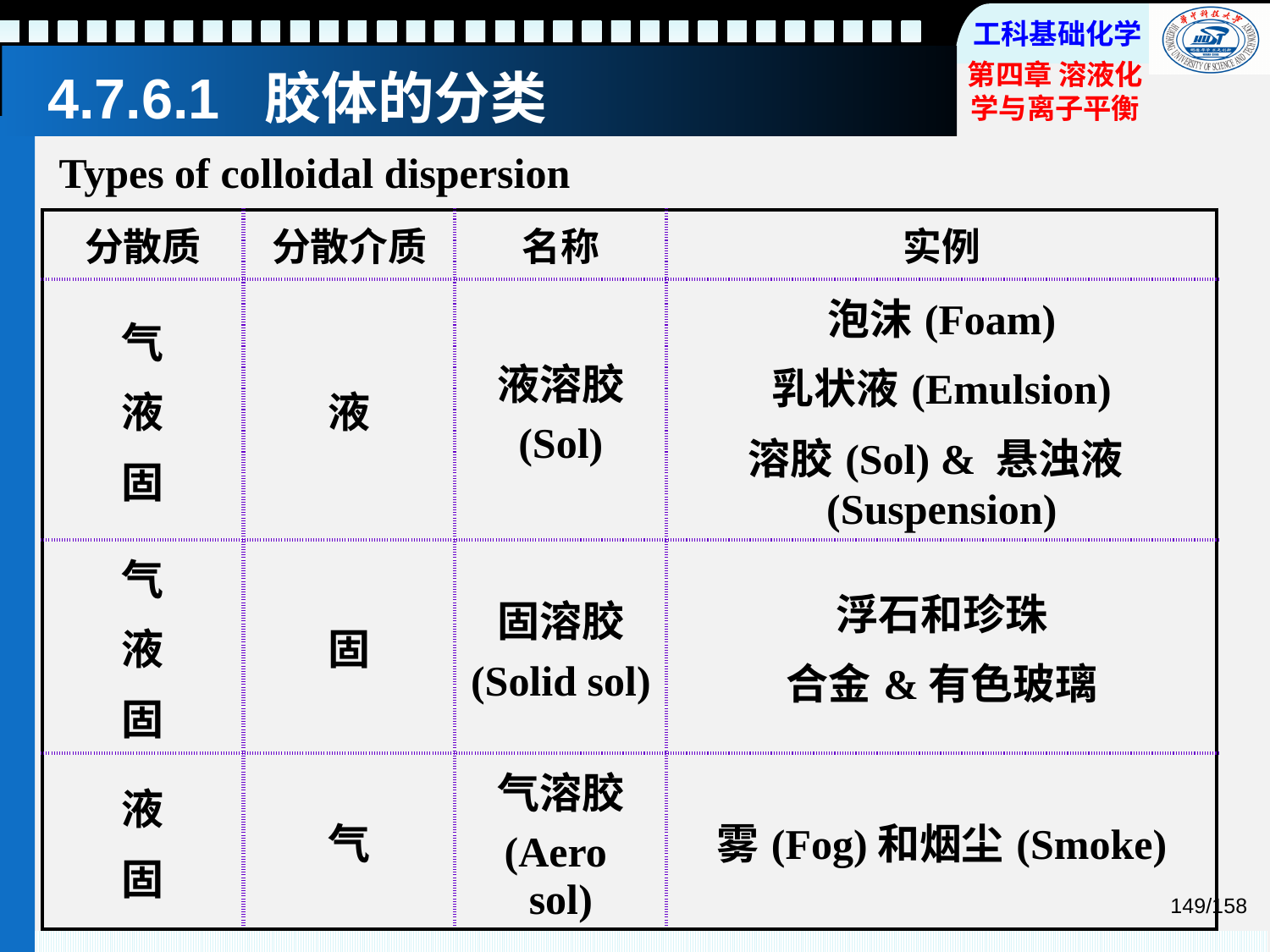

# 4.7.6.1  胶体的分类
Types of colloidal dispersion
| 分散质 | 分散介质 | 名称 | 实例 |
| --- | --- | --- | --- |
| 气 液 固 | 液 | 液溶胶 (Sol) | 泡沫(Foam) 乳状液(Emulsion) 溶胶(Sol) & 悬浊液(Suspension) |
| 气 液 固 | 固 | 固溶胶 (Solid sol) | 浮石和珍珠 合金&有色玻璃 |
| 液 固 | 气 | 气溶胶 (Aero sol) | 雾(Fog)和烟尘(Smoke) |